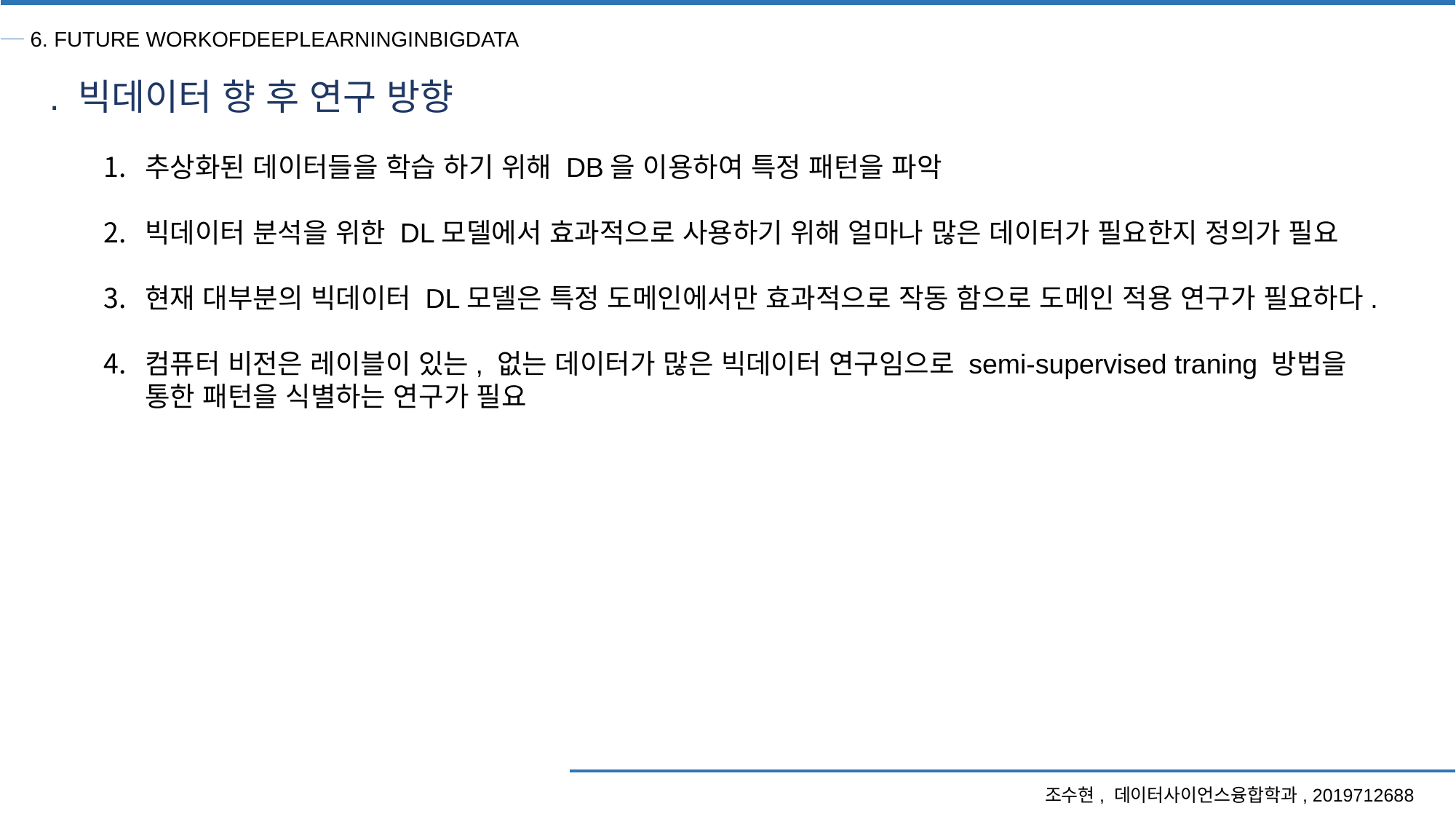

6. FUTURE WORKOFDEEPLEARNINGINBIGDATA
. 빅데이터 향 후 연구 방향
추상화된 데이터들을 학습 하기 위해 DB을 이용하여 특정 패턴을 파악

빅데이터 분석을 위한 DL모델에서 효과적으로 사용하기 위해 얼마나 많은 데이터가 필요한지 정의가 필요

현재 대부분의 빅데이터 DL모델은 특정 도메인에서만 효과적으로 작동 함으로 도메인 적용 연구가 필요하다.

컴퓨터 비전은 레이블이 있는, 없는 데이터가 많은 빅데이터 연구임으로 semi-supervised traning 방법을 통한 패턴을 식별하는 연구가 필요

조수현, 데이터사이언스융합학과, 2019712688